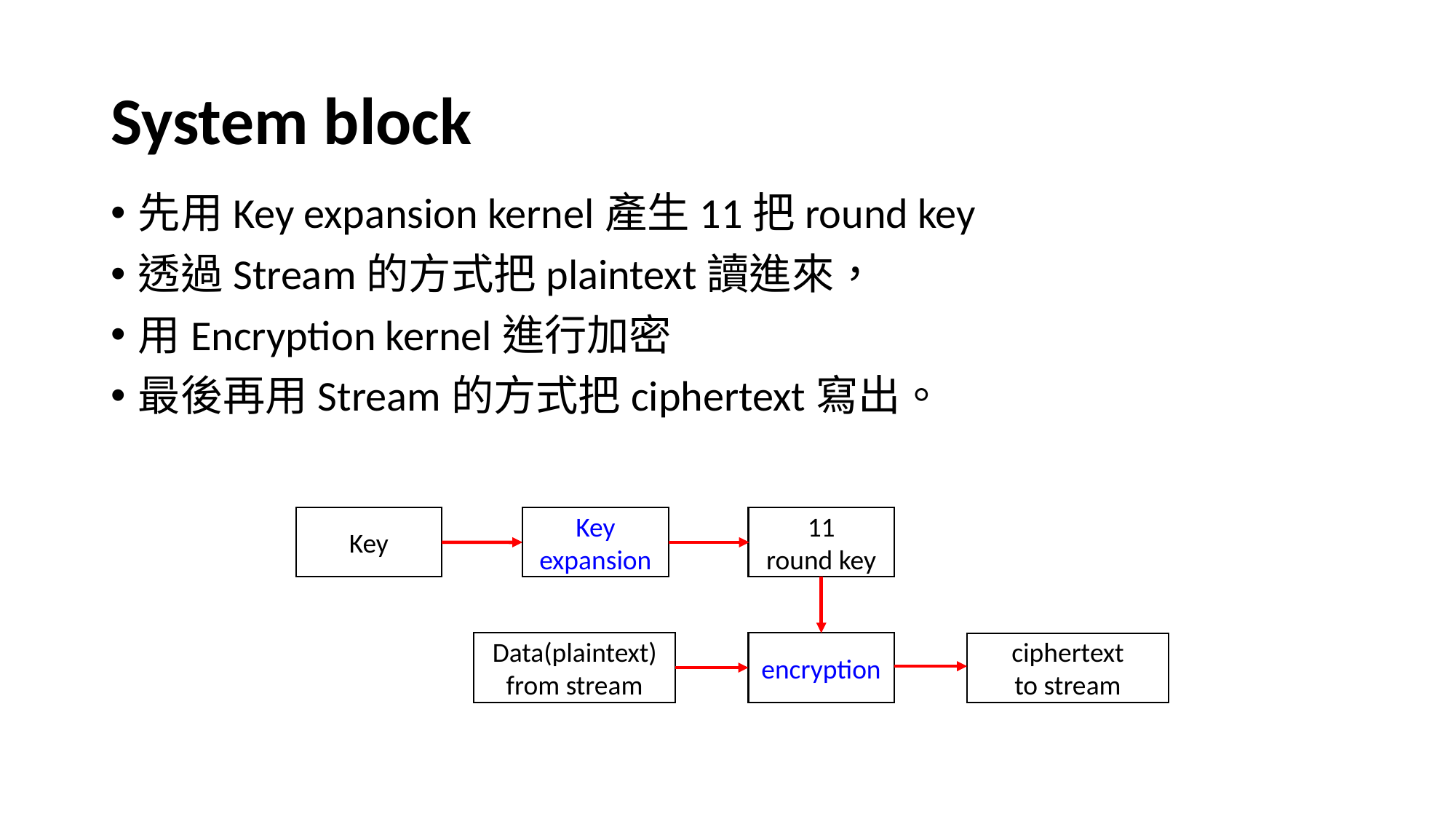

# System block
先用Key expansion kernel產生11把round key
透過Stream的方式把plaintext讀進來，
用Encryption kernel進行加密
最後再用Stream的方式把ciphertext寫出。

Key
Key
expansion
11
round key
Data(plaintext)
from stream
encryption
ciphertext
to stream